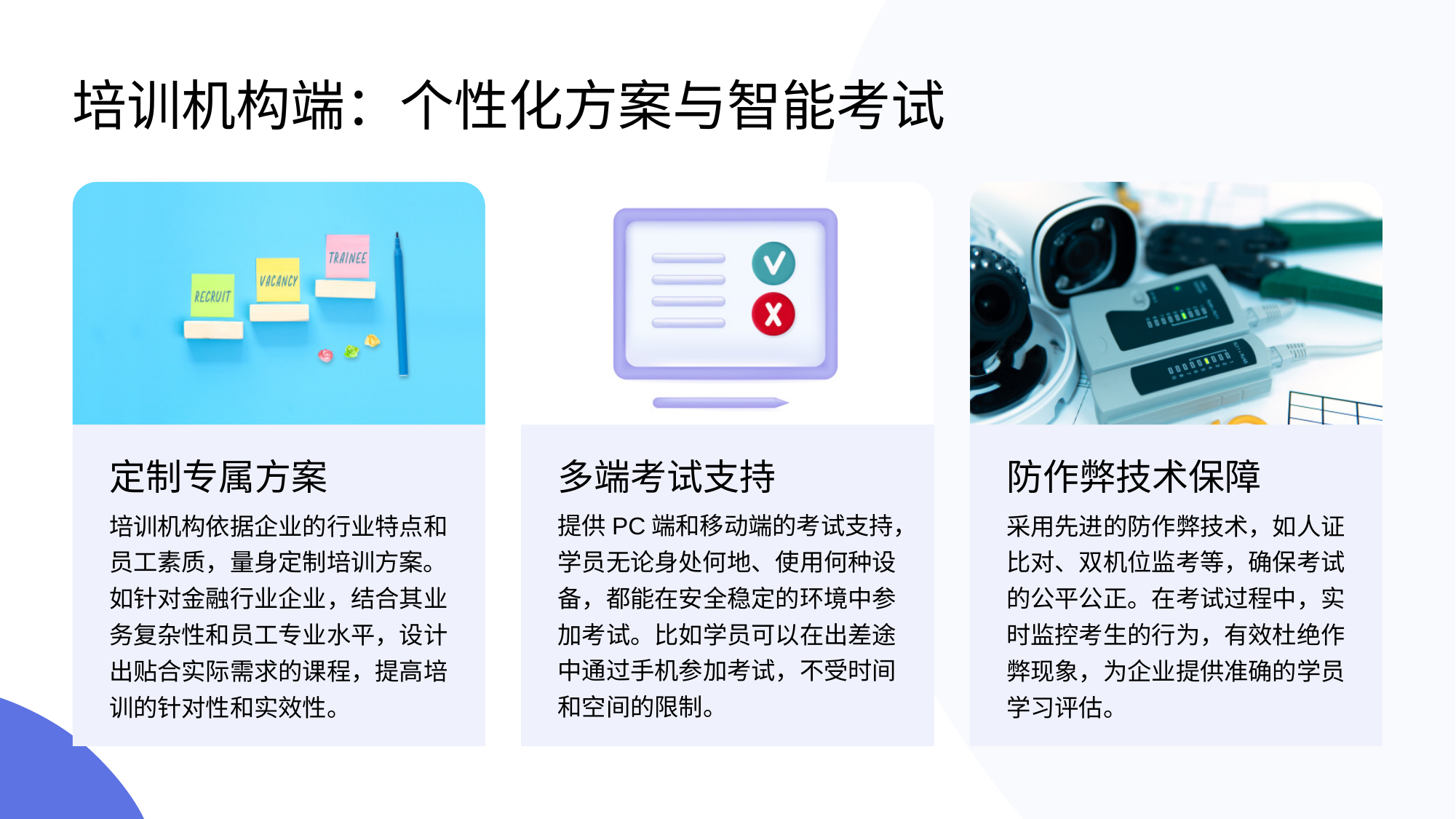

# 培训机构端：个性化方案与智能考试

定制专属方案
多端考试支持
防作弊技术保障
培训机构依据企业的行业特点和员工素质，量身定制培训方案。如针对金融行业企业，结合其业务复杂性和员工专业水平，设计出贴合实际需求的课程，提高培训的针对性和实效性。
提供PC端和移动端的考试支持，学员无论身处何地、使用何种设备，都能在安全稳定的环境中参加考试。比如学员可以在出差途中通过手机参加考试，不受时间和空间的限制。
采用先进的防作弊技术，如人证比对、双机位监考等，确保考试的公平公正。在考试过程中，实时监控考生的行为，有效杜绝作弊现象，为企业提供准确的学员学习评估。